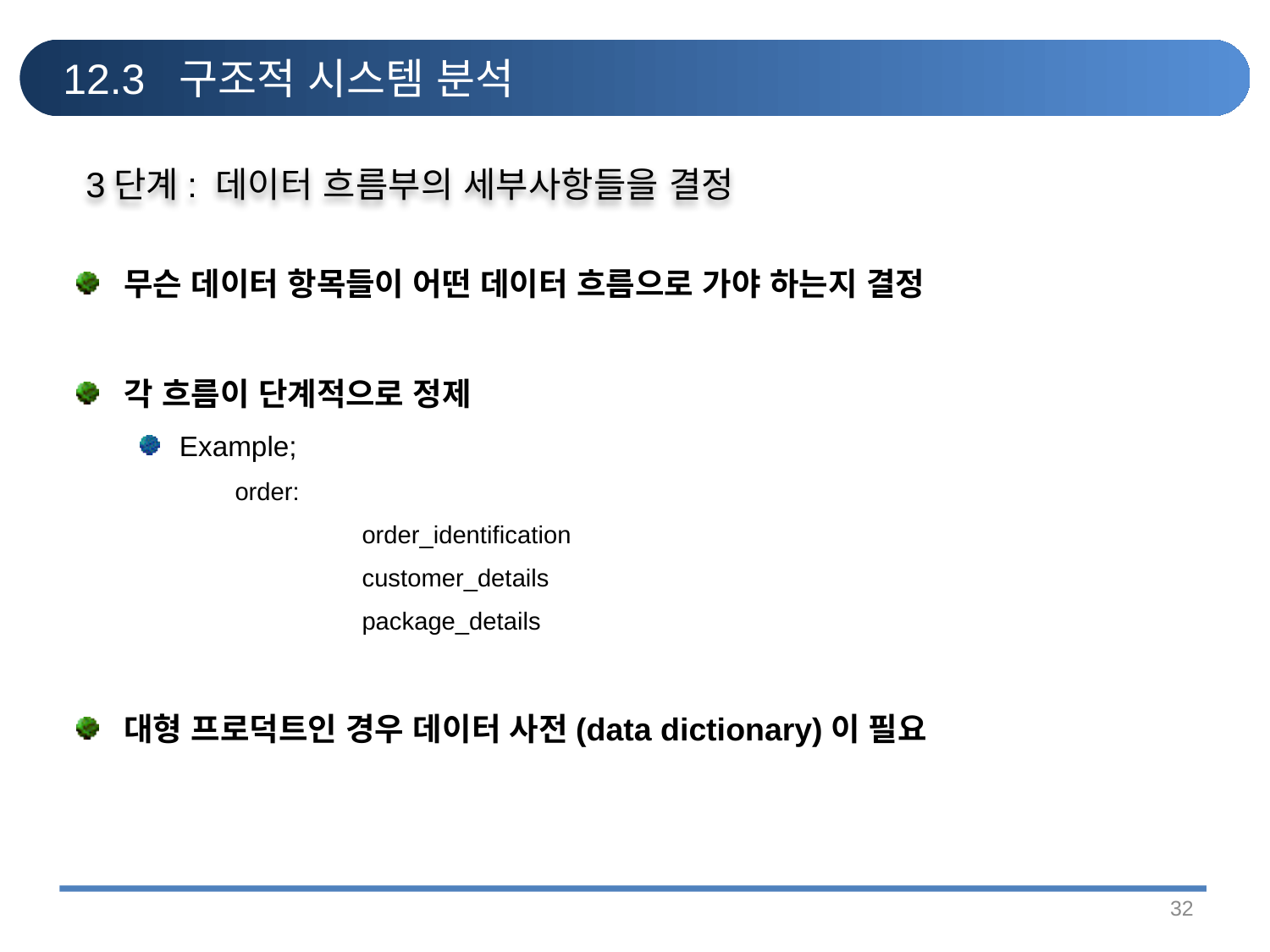

# 12.3  구조적 시스템 분석
3단계: 데이터 흐름부의 세부사항들을 결정
무슨 데이터 항목들이 어떤 데이터 흐름으로 가야 하는지 결정

각 흐름이 단계적으로 정제
Example;
	order:
		order_identification
		customer_details
		package_details

대형 프로덕트인 경우 데이터 사전(data dictionary)이 필요
32